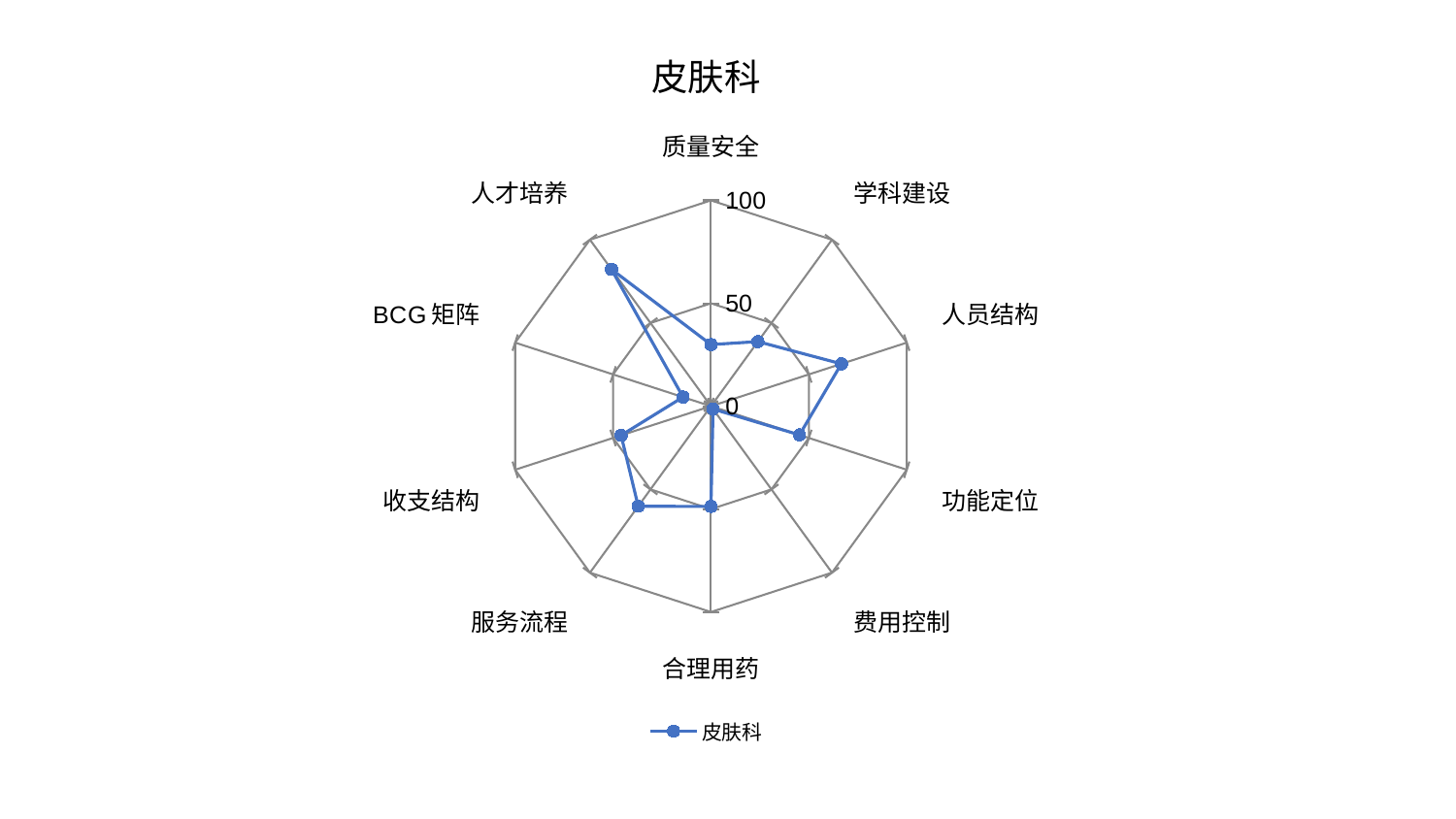

### Chart: 皮肤科

| Category | 皮肤科 |
|---|---|
| 质量安全 | 29.936038088754337 |
| 学科建设 | 38.78276403635805 |
| 人员结构 | 66.62191769482877 |
| 功能定位 | 45.22356527329607 |
| 费用控制 | 1.7350526914254671 |
| 合理用药 | 48.729133499461014 |
| 服务流程 | 60.10604386875552 |
| 收支结构 | 45.902110789086784 |
| BCG矩阵 | 14.25799468170033 |
| 人才培养 | 82.2318101992766 |
114